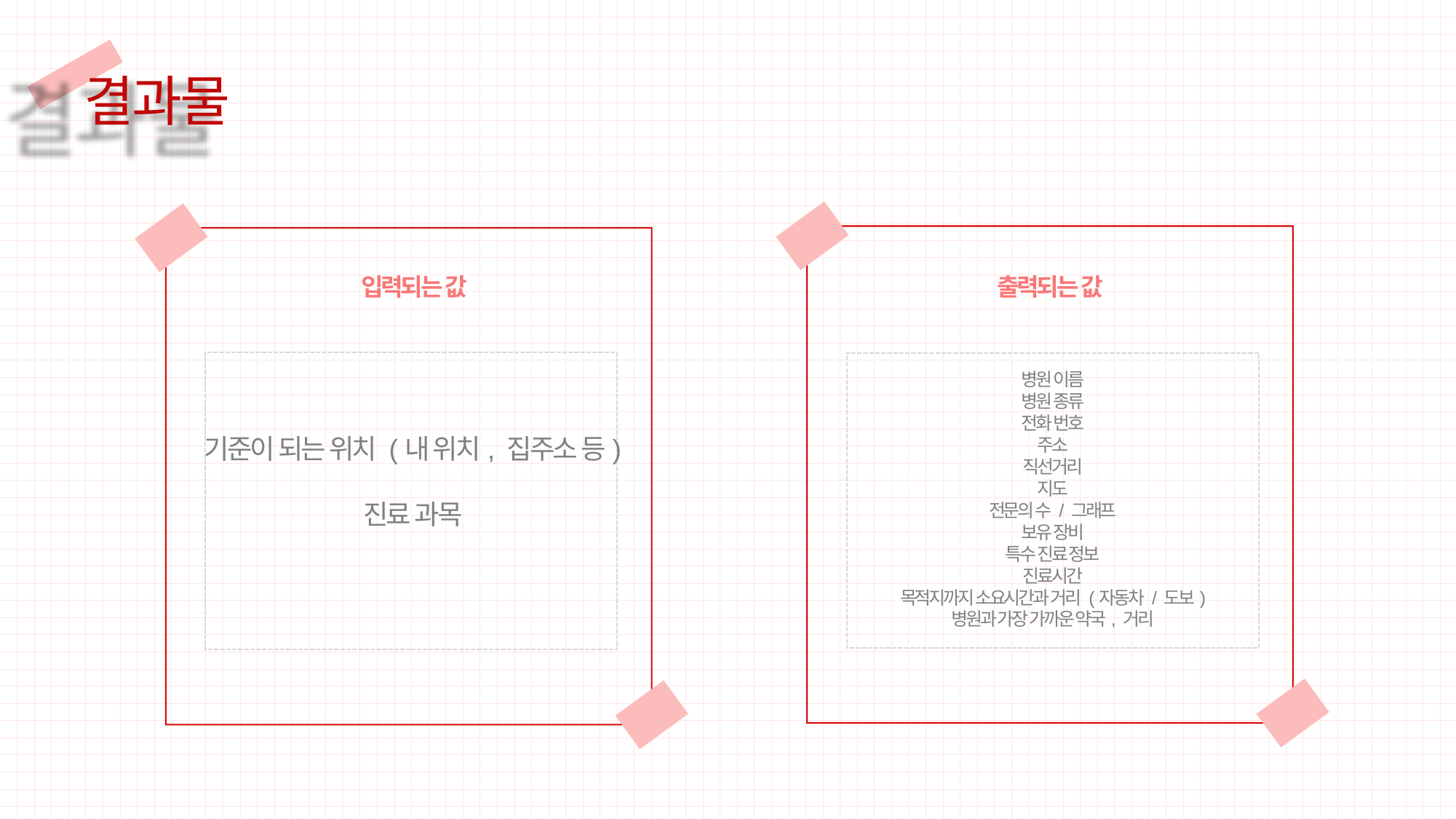

결과물

출력되는 값

병원 이름
병원 종류
전화 번호
주소
직선거리
지도
전문의 수 / 그래프
보유 장비
특수 진료 정보
진료시간
목적지까지 소요시간과 거리 (자동차 / 도보)
병원과 가장 가까운 약국, 거리

입력되는 값

기준이 되는 위치 (내 위치, 집주소 등)

진료 과목